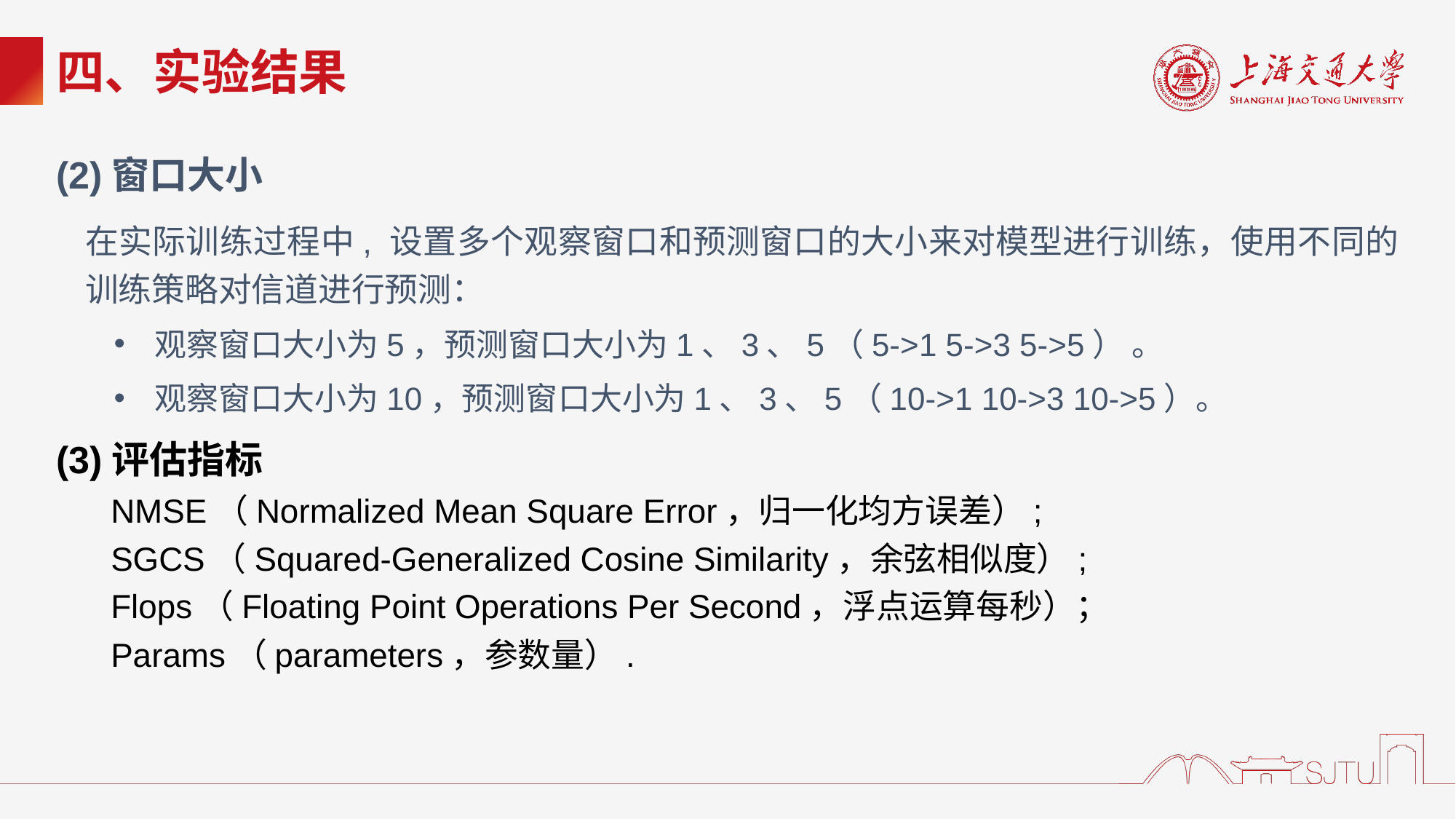

# 四、实验结果
(2)窗口大小
在实际训练过程中, 设置多个观察窗口和预测窗口的大小来对模型进行训练，使用不同的训练策略对信道进行预测：
观察窗口大小为5，预测窗口大小为1、3、5（5->1 5->3 5->5） 。
观察窗口大小为10，预测窗口大小为1、3、5（10->1 10->3 10->5）。
(3)评估指标
NMSE（Normalized Mean Square Error，归一化均方误差）;
SGCS（Squared-Generalized Cosine Similarity，余弦相似度）;
Flops（Floating Point Operations Per Second，浮点运算每秒）；
Params（parameters，参数量）.